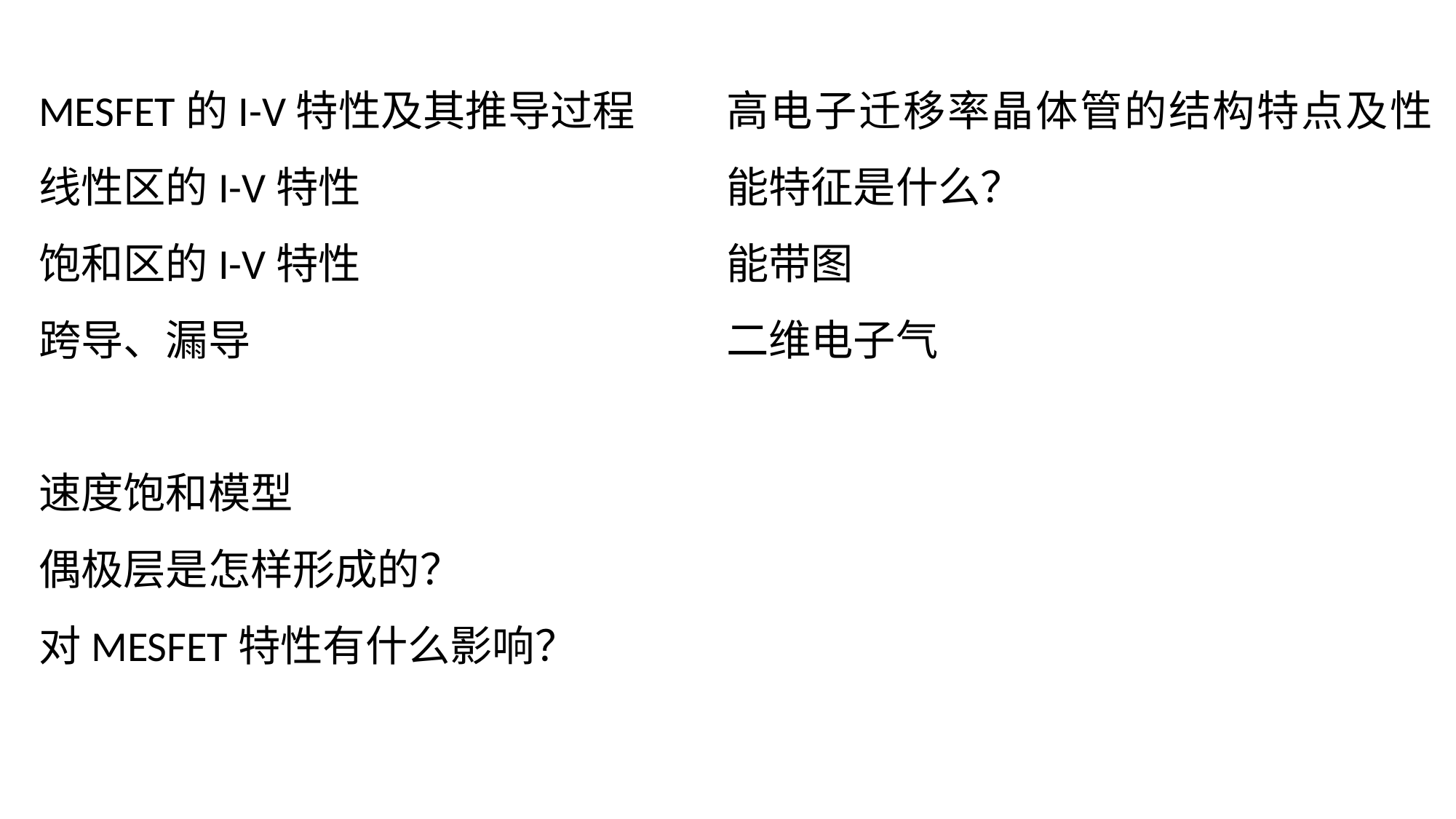

MESFET的I-V特性及其推导过程
线性区的I-V特性
饱和区的I-V特性
跨导、漏导

速度饱和模型
偶极层是怎样形成的？
对MESFET特性有什么影响？

高电子迁移率晶体管的结构特点及性能特征是什么？
能带图
二维电子气
58